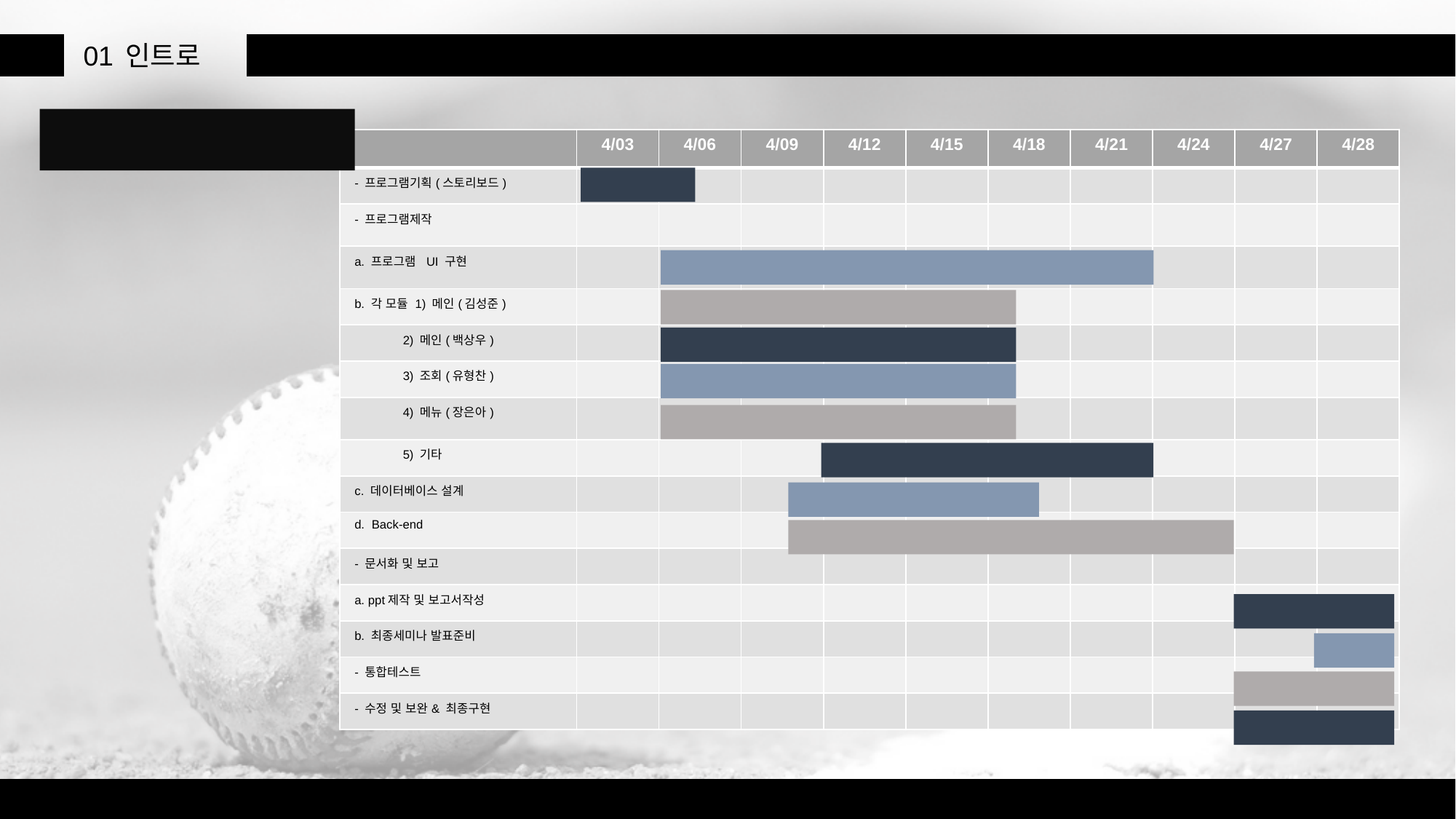

01
인트로
프로젝트 일정
|  | 4/03 | 4/06 | 4/09 | 4/12 | 4/15 | 4/18 | 4/21 | 4/24 | 4/27 | 4/28 |
| --- | --- | --- | --- | --- | --- | --- | --- | --- | --- | --- |
| - 프로그램기획(스토리보드) |  |  |  |  |  |  |  |  |  |  |
| - 프로그램제작 |  |  |  |  |  |  |  |  |  |  |
| a. 프로그램 UI 구현 |  |  |  |  |  |  |  |  |  |  |
| b. 각 모듈 1) 메인(김성준) |  |  |  |  |  |  |  |  |  |  |
| 2) 메인(백상우) |  |  |  |  |  |  |  |  |  |  |
| 3) 조회(유형찬) |  |  |  |  |  |  |  |  |  |  |
| 4) 메뉴(장은아) |  |  |  |  |  |  |  |  |  |  |
| 5) 기타 |  |  |  |  |  |  |  |  |  |  |
| c. 데이터베이스 설계 |  |  |  |  |  |  |  |  |  |  |
| d. Back-end |  |  |  |  |  |  |  |  |  |  |
| - 문서화 및 보고 |  |  |  |  |  |  |  |  |  |  |
| a. ppt제작 및 보고서작성 |  |  |  |  |  |  |  |  |  |  |
| b. 최종세미나 발표준비 |  |  |  |  |  |  |  |  |  |  |
| - 통합테스트 |  |  |  |  |  |  |  |  |  |  |
| - 수정 및 보완& 최종구현 |  |  |  |  |  |  |  |  |  |  |